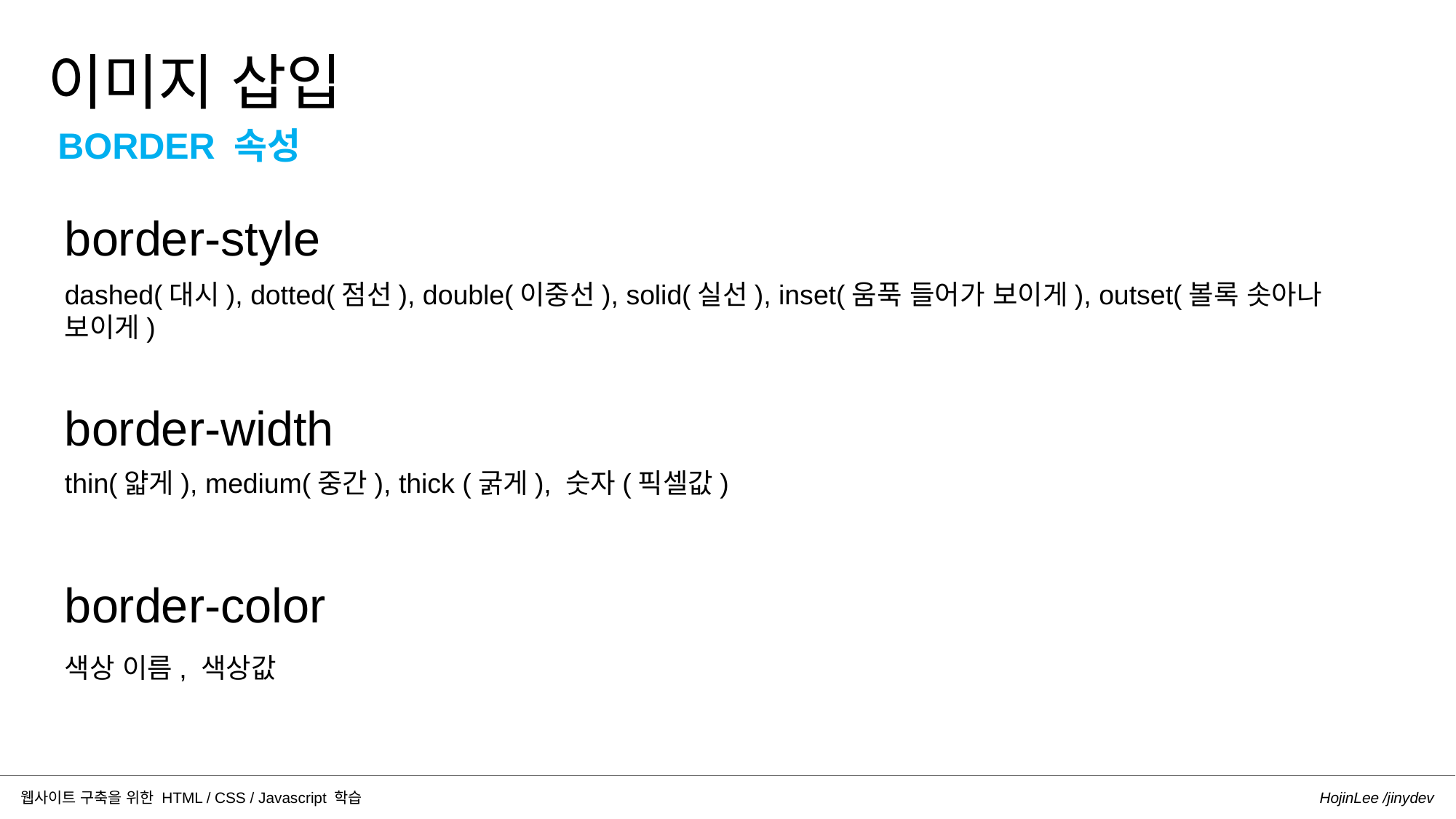

이미지 삽입
BORDER 속성
border-style
dashed(대시), dotted(점선), double(이중선), solid(실선), inset(움푹 들어가 보이게), outset(볼록 솟아나 보이게)
border-width
thin(얇게), medium(중간), thick (굵게), 숫자(픽셀값)
border-color
색상 이름, 색상값
HojinLee /jinydev
웹사이트 구축을 위한 HTML / CSS / Javascript 학습